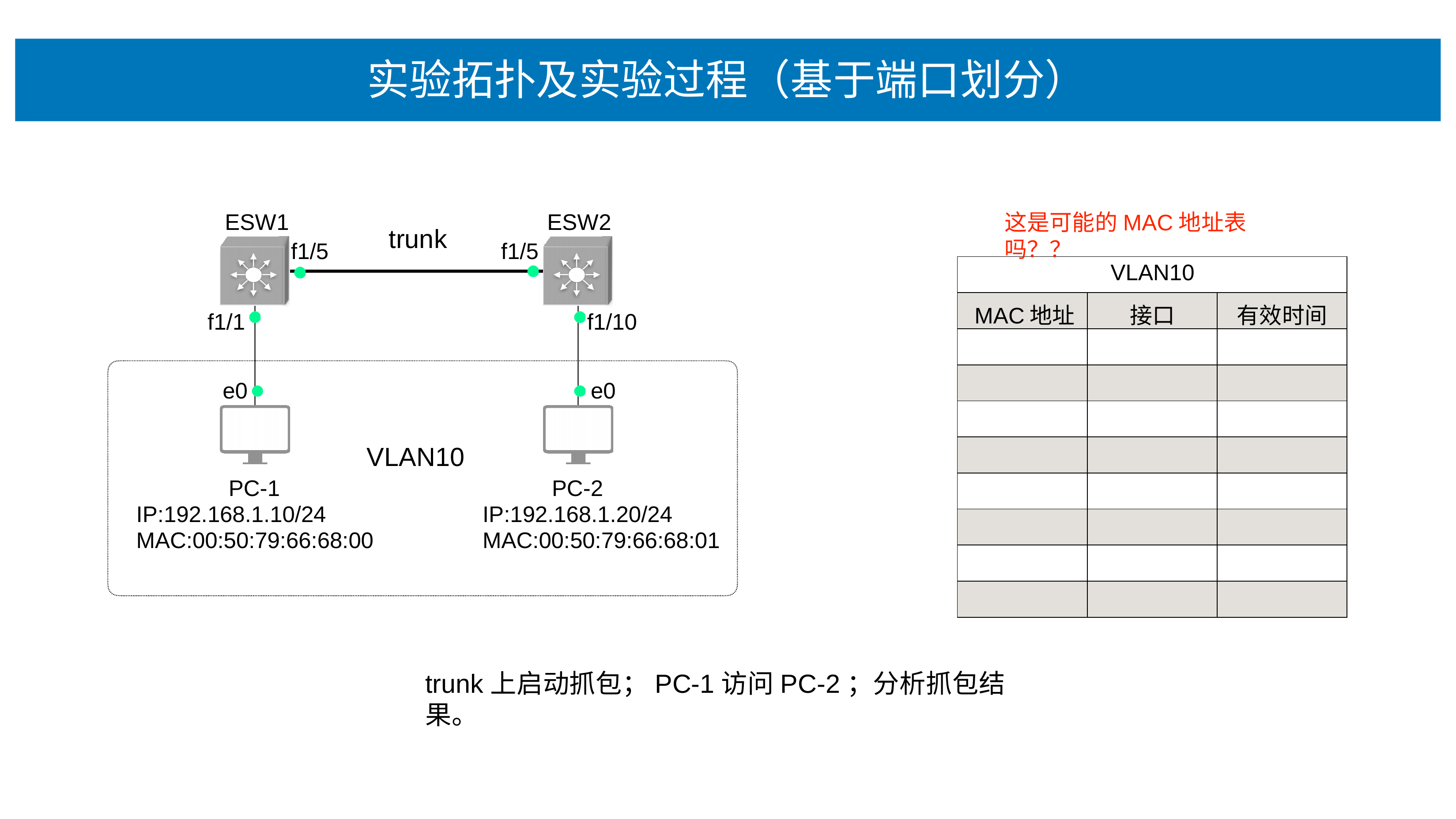

# 实验拓扑及实验过程（基于端⼝划分）
ESW1
ESW2
这是可能的MAC地址表吗？？
trunk
f1/5
f1/5

| VLAN10 |  |  |
| --- | --- | --- |
| MAC地址 | 接⼝ | 有效时间 |
|  |  |  |
|  |  |  |
|  |  |  |
|  |  |  |
|  |  |  |
|  |  |  |
|  |  |  |
|  |  |  |

f1/1
f1/10

e0
e0

VLAN10
PC-1  IP:192.168.1.10/24  MAC:00:50:79:66:68:00
PC-2  IP:192.168.1.20/24  MAC:00:50:79:66:68:01
trunk上启动抓包；PC-1访问PC-2；分析抓包结果。